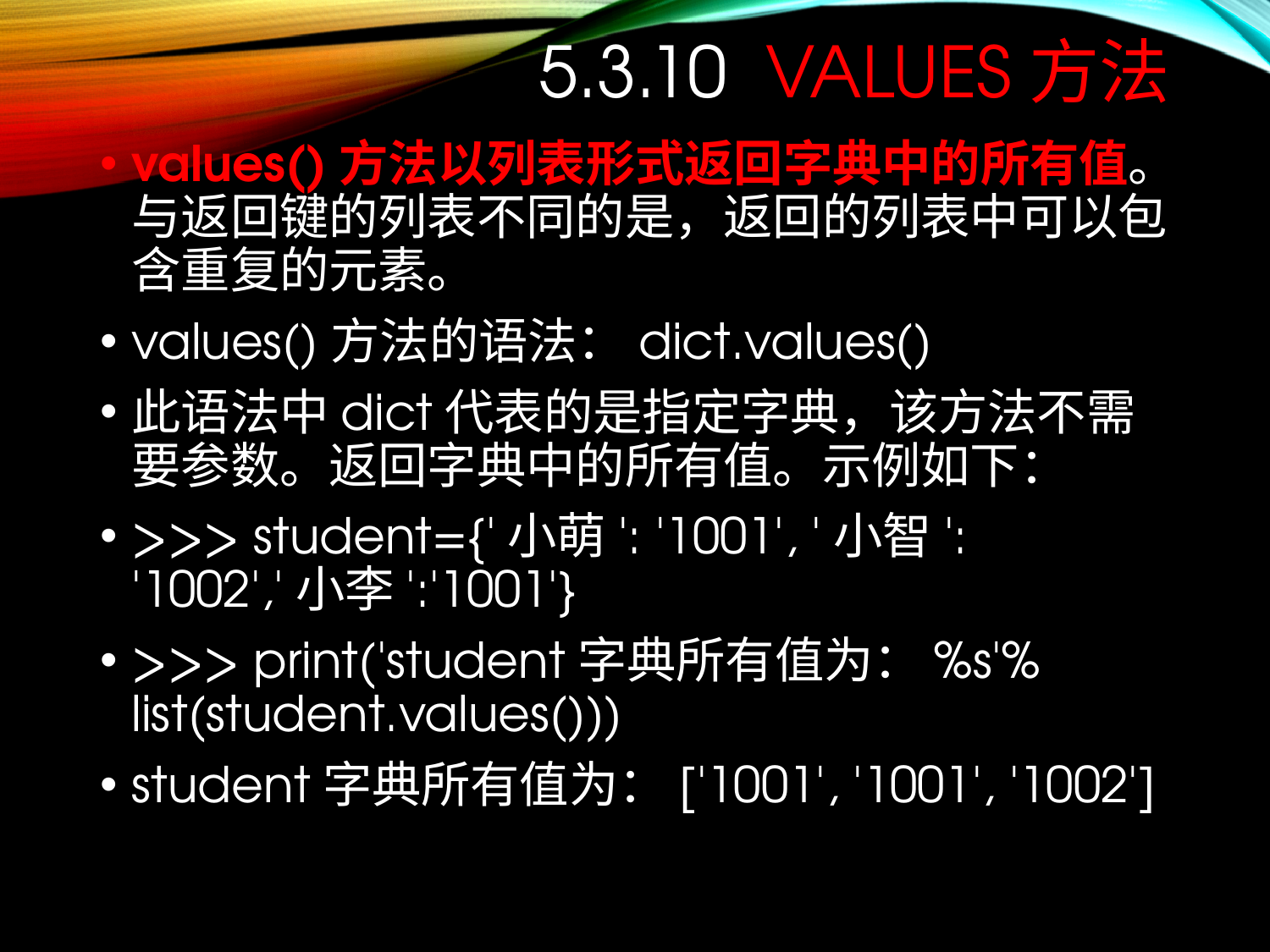

# 5.3.10  values方法
values()方法以列表形式返回字典中的所有值。与返回键的列表不同的是，返回的列表中可以包含重复的元素。
values()方法的语法：dict.values()
此语法中dict代表的是指定字典，该方法不需要参数。返回字典中的所有值。示例如下：
>>> student={'小萌': '1001', '小智': '1002','小李':'1001'}
>>> print('student字典所有值为：%s'% list(student.values()))
student字典所有值为：['1001', '1001', '1002']